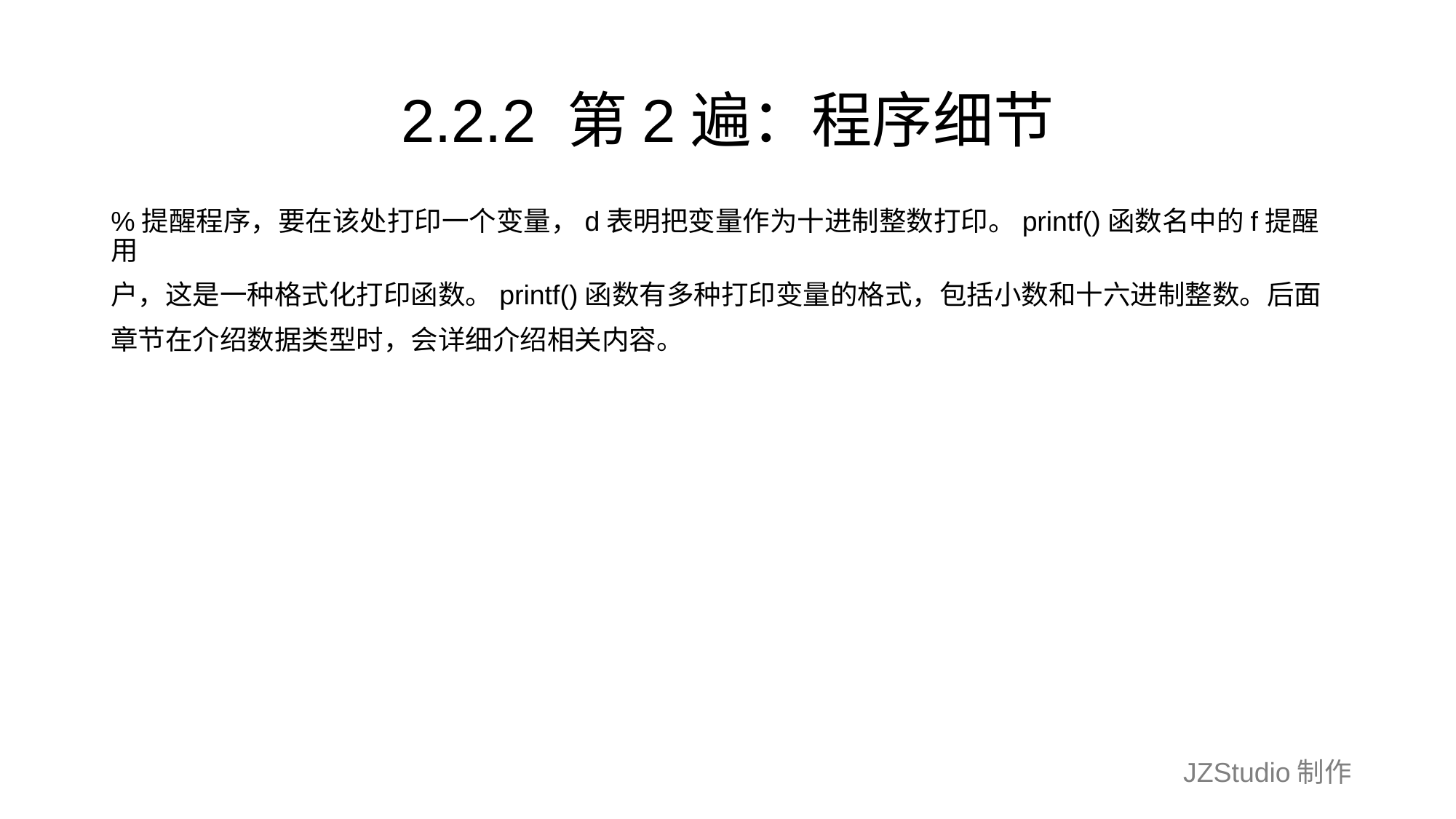

# 2.2.2 第2遍：程序细节
%提醒程序，要在该处打印一个变量，d表明把变量作为十进制整数打印。printf()函数名中的f提醒用
户，这是一种格式化打印函数。printf()函数有多种打印变量的格式，包括小数和十六进制整数。后面
章节在介绍数据类型时，会详细介绍相关内容。